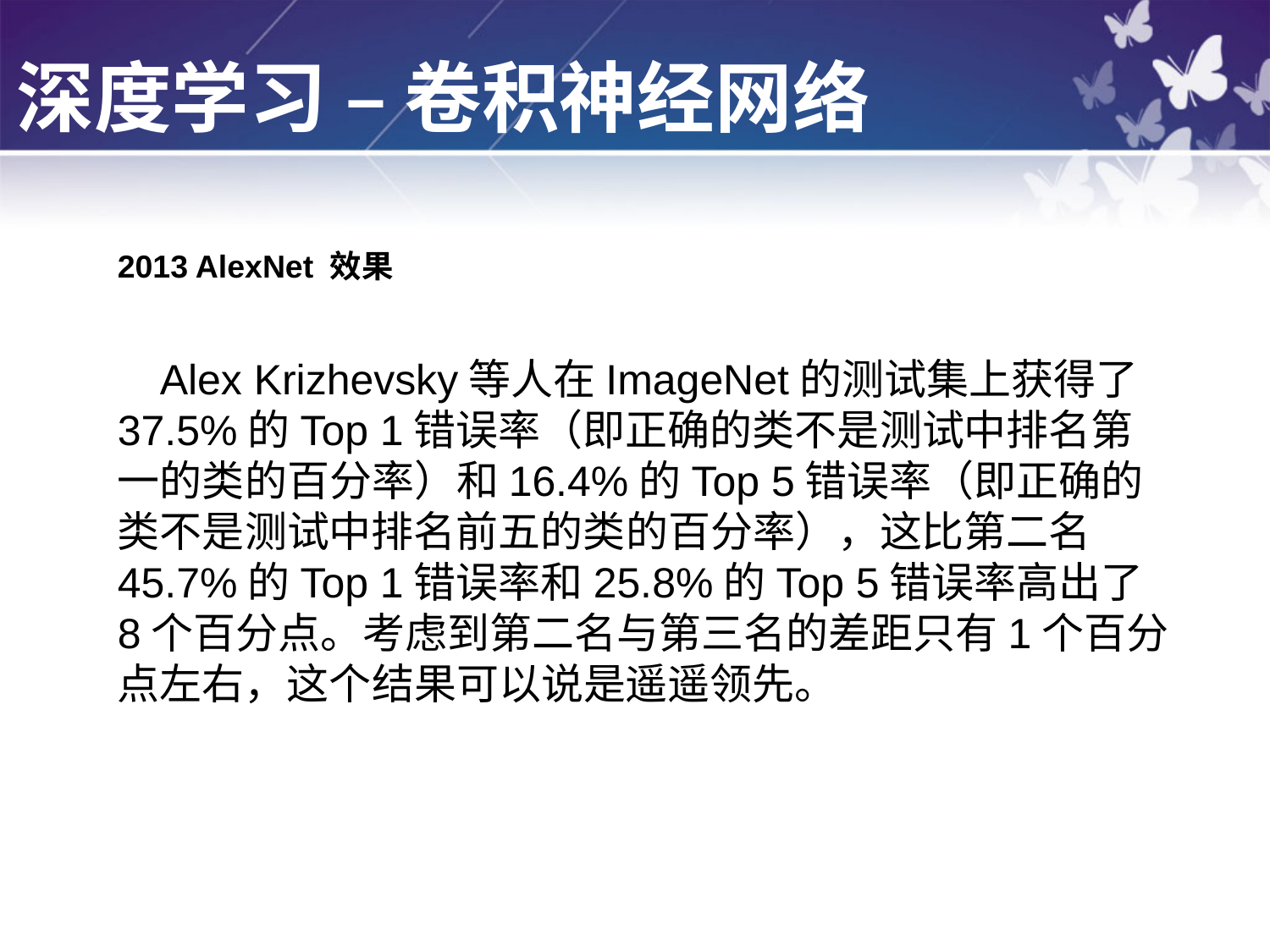

深度学习 – 卷积神经网络
2013 AlexNet 效果
Alex Krizhevsky等人在ImageNet的测试集上获得了37.5%的Top 1错误率（即正确的类不是测试中排名第一的类的百分率）和16.4%的Top 5错误率（即正确的类不是测试中排名前五的类的百分率），这比第二名45.7%的Top 1错误率和25.8%的Top 5错误率高出了8个百分点。考虑到第二名与第三名的差距只有1个百分点左右，这个结果可以说是遥遥领先。